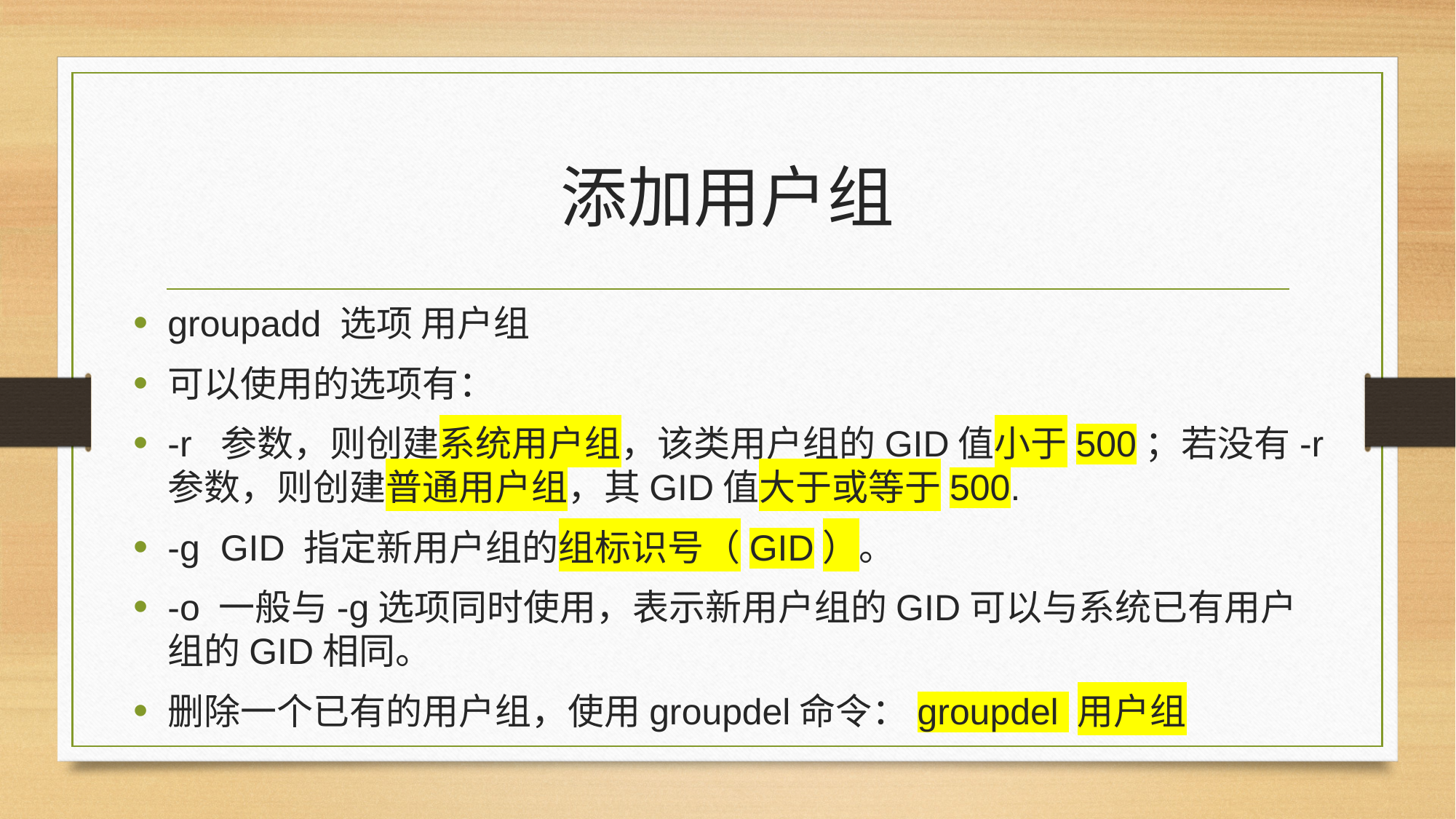

# 添加用户组
groupadd 选项 用户组
可以使用的选项有：
-r  参数，则创建系统用户组，该类用户组的GID值小于500；若没有-r参数，则创建普通用户组，其GID值大于或等于500.
-g  GID 指定新用户组的组标识号（GID）。
-o 一般与-g选项同时使用，表示新用户组的GID可以与系统已有用户组的GID相同。
删除一个已有的用户组，使用groupdel命令：groupdel 用户组